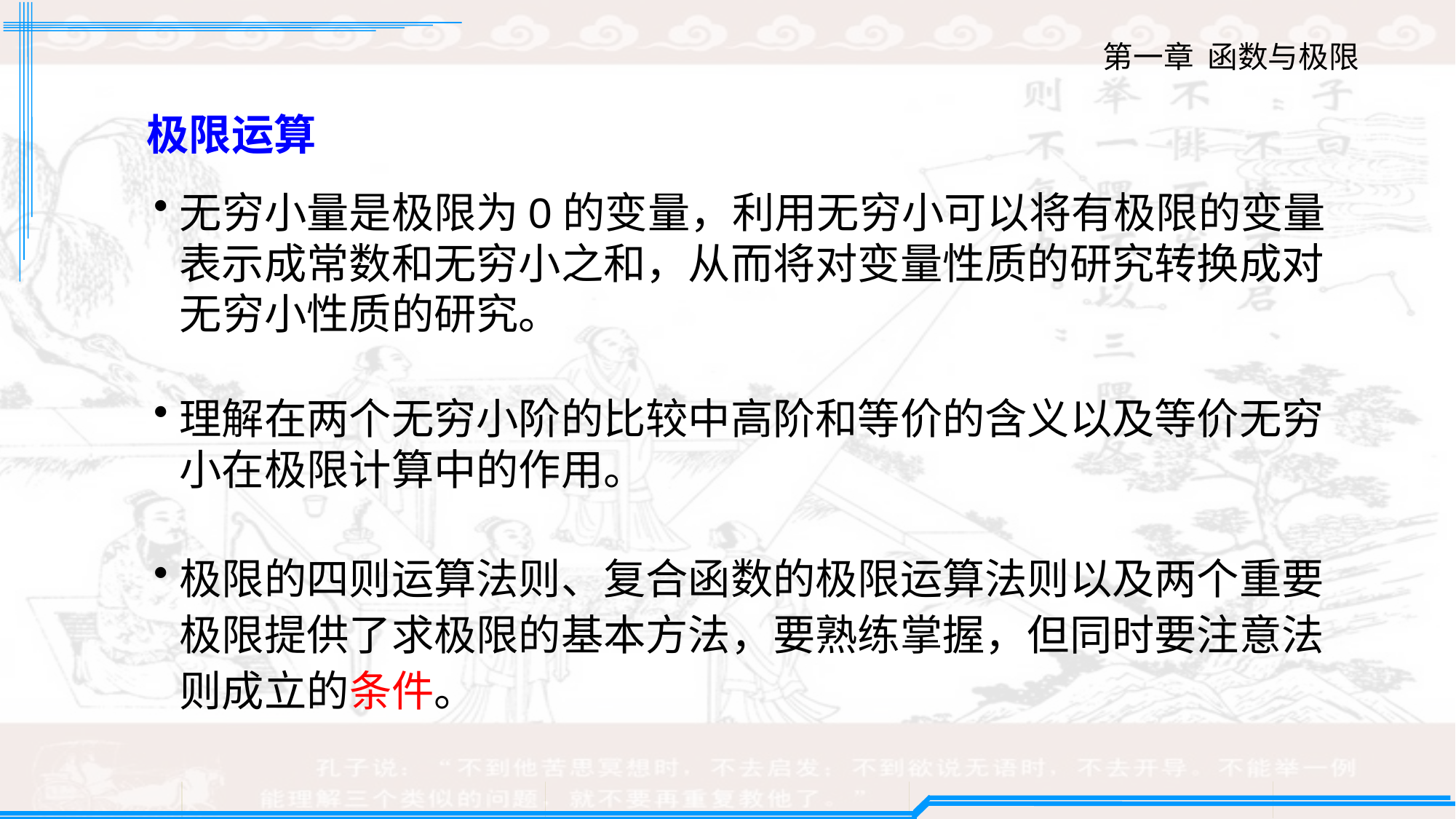

极限运算
无穷小量是极限为0的变量，利用无穷小可以将有极限的变量表示成常数和无穷小之和，从而将对变量性质的研究转换成对无穷小性质的研究。
理解在两个无穷小阶的比较中高阶和等价的含义以及等价无穷小在极限计算中的作用。
极限的四则运算法则、复合函数的极限运算法则以及两个重要极限提供了求极限的基本方法，要熟练掌握，但同时要注意法则成立的条件。